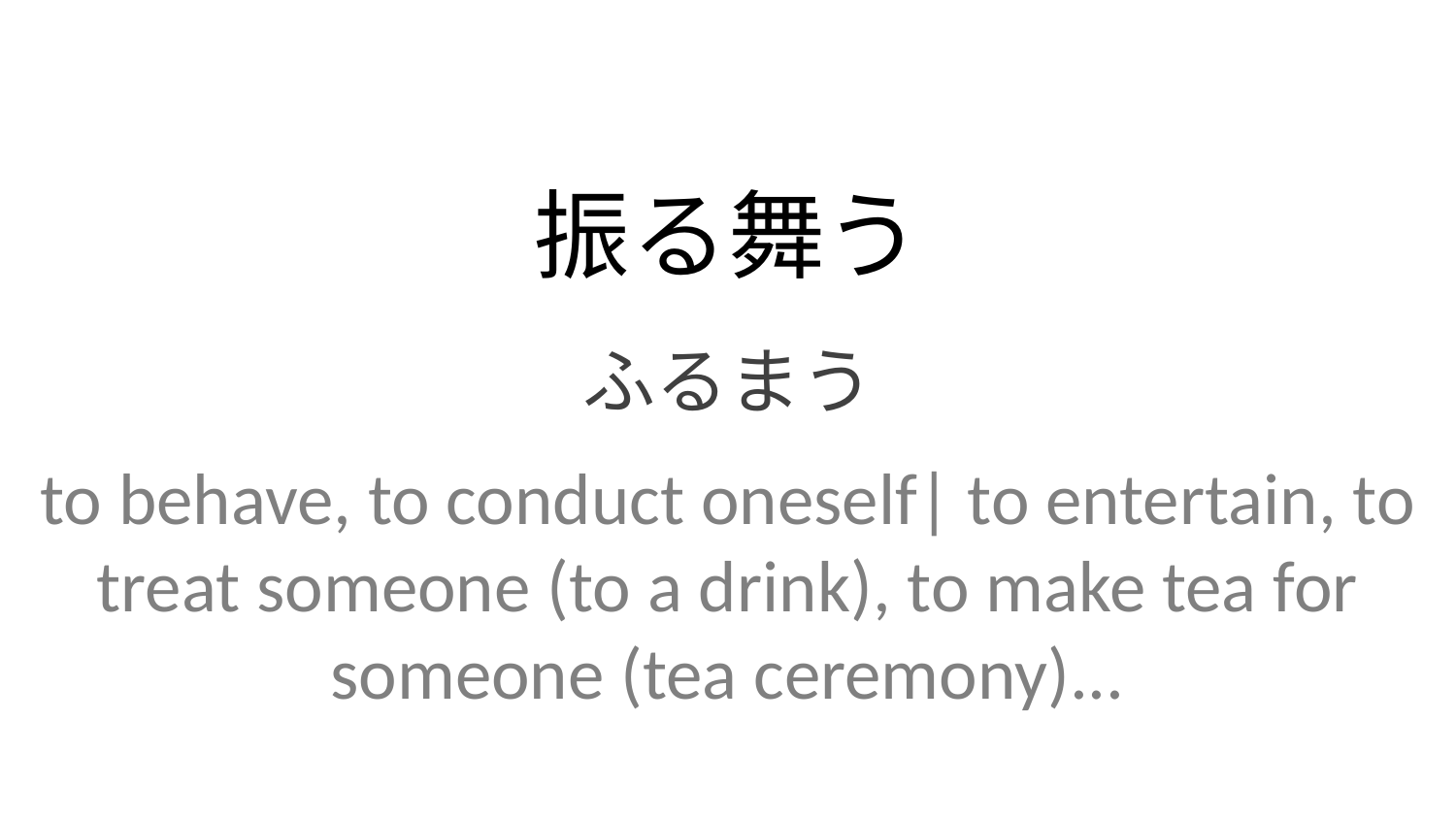

振る舞う

ふるまう
to behave, to conduct oneself| to entertain, to treat someone (to a drink), to make tea for someone (tea ceremony)...